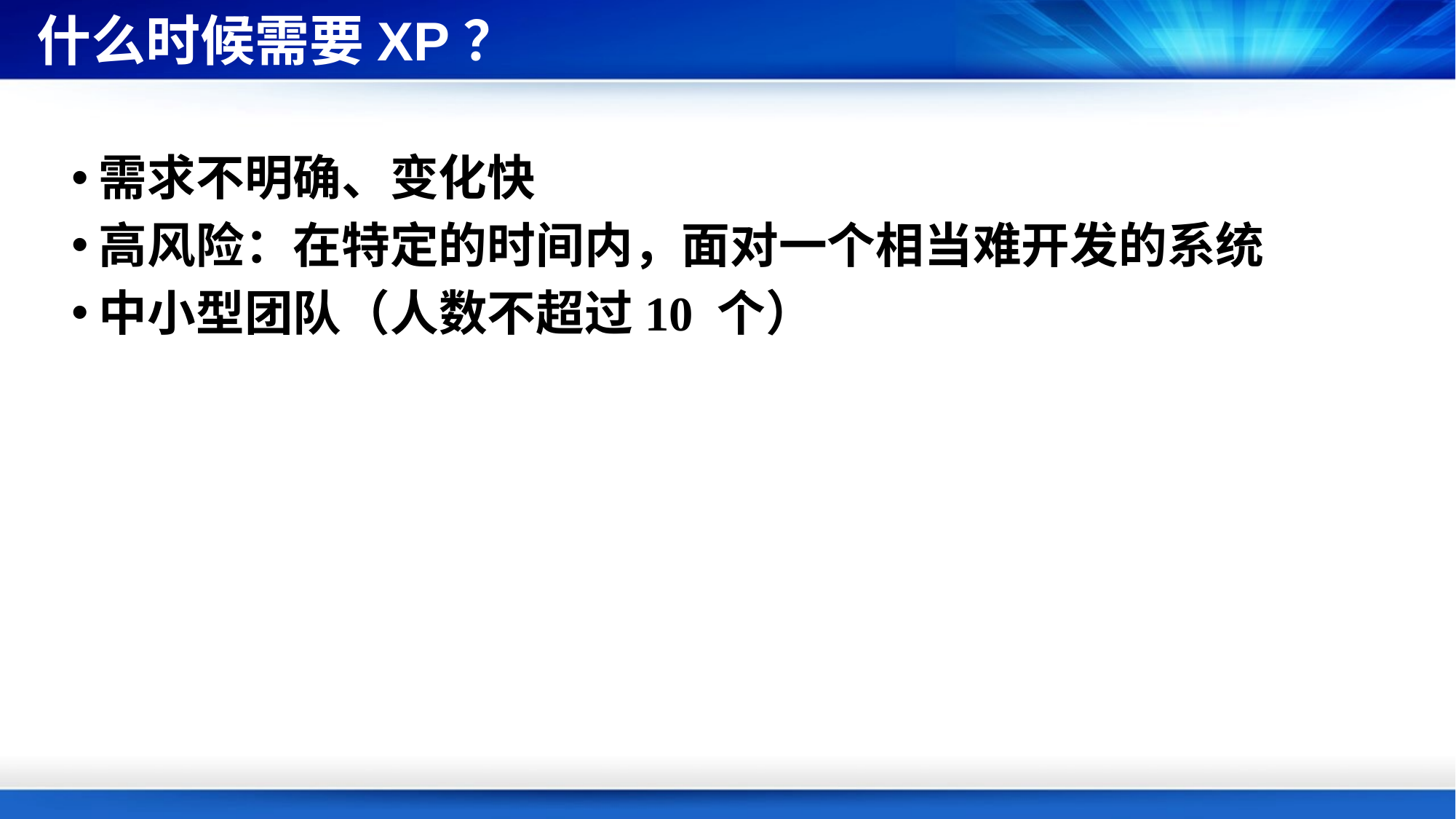

# 什么时候需要XP？
需求不明确、变化快
高风险：在特定的时间内，面对一个相当难开发的系统
中小型团队（人数不超过10 个）